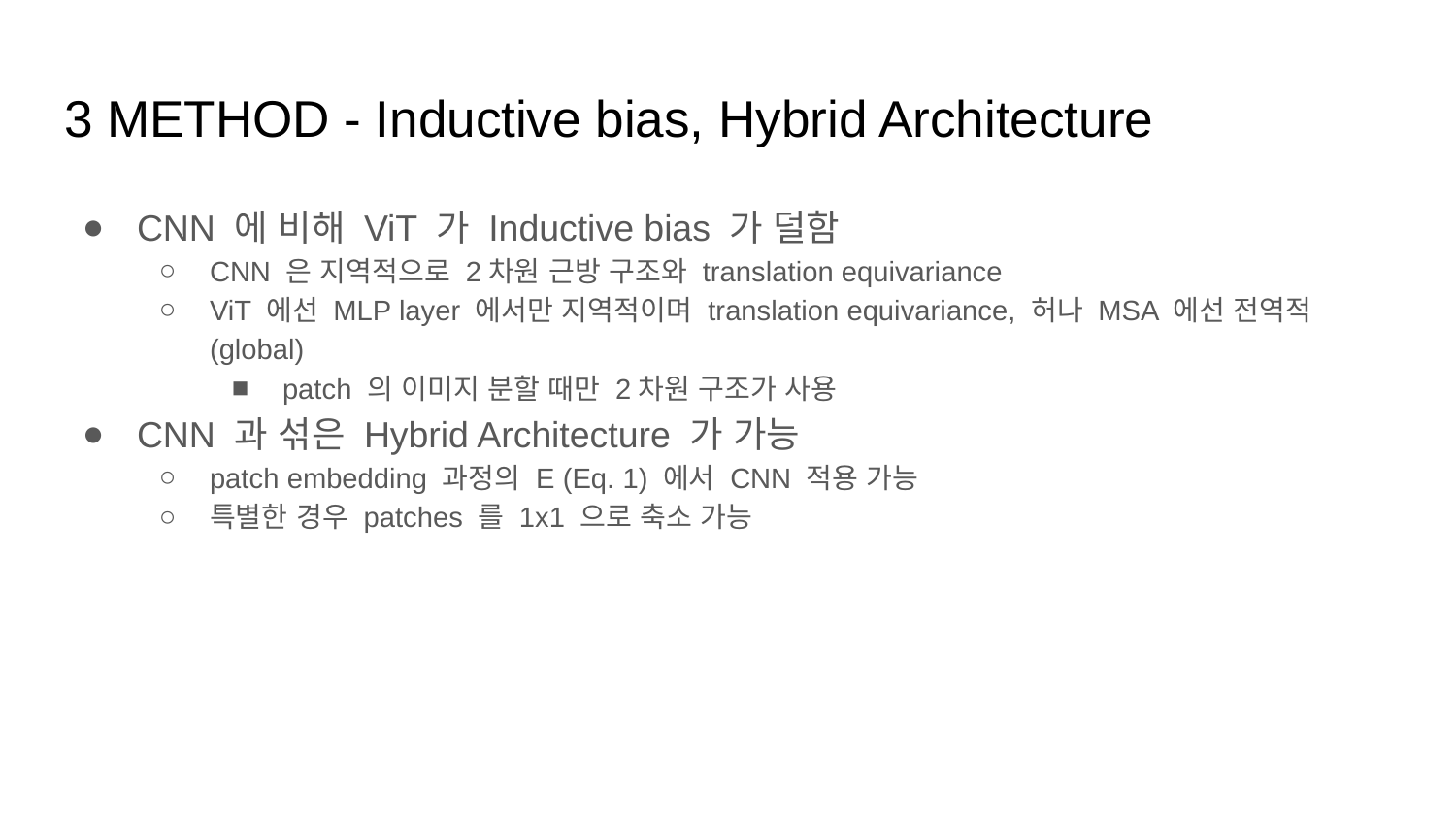

# 3 METHOD - Inductive bias, Hybrid Architecture
CNN 에 비해 ViT 가 Inductive bias 가 덜함
CNN 은 지역적으로 2차원 근방 구조와 translation equivariance
ViT 에선 MLP layer 에서만 지역적이며 translation equivariance, 허나 MSA 에선 전역적(global)
patch 의 이미지 분할 때만 2차원 구조가 사용
CNN 과 섞은 Hybrid Architecture 가 가능
patch embedding 과정의 E (Eq. 1) 에서 CNN 적용 가능
특별한 경우 patches 를 1x1 으로 축소 가능